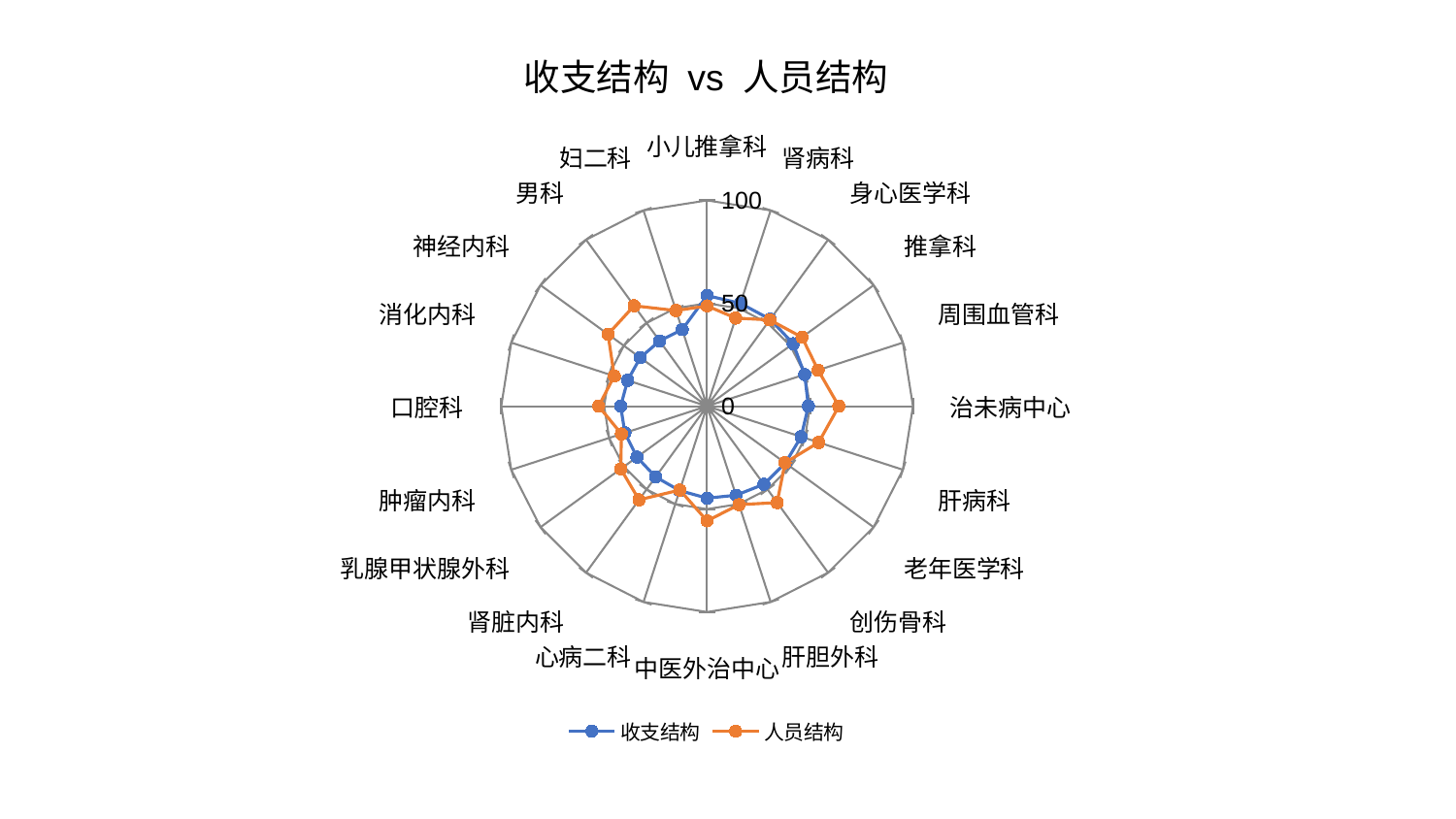

### Chart: 收支结构 vs 人员结构

| Category | 收支结构 | 人员结构 |
|---|---|---|
| 小儿推拿科 | 53.75782777954685 | 48.72526241476911 |
| 肾病科 | 52.53277941548031 | 45.01562308065663 |
| 身心医学科 | 52.20188234349794 | 51.85329380224324 |
| 推拿科 | 51.69332958361699 | 57.01522959423049 |
| 周围血管科 | 49.8436470065473 | 56.70203088882758 |
| 治未病中心 | 49.20718235873465 | 64.00866254192461 |
| 肝病科 | 48.05111930988665 | 57.014780504752835 |
| 老年医学科 | 47.028368422310585 | 46.80713620309168 |
| 创伤骨科 | 46.915693279985796 | 57.917466775641124 |
| 肝胆外科 | 45.5173097292803 | 50.31601641762733 |
| 中医外治中心 | 44.70570360209364 | 55.71561314420455 |
| 心病二科 | 43.14418569564589 | 42.83497759917898 |
| 肾脏内科 | 42.52820695464319 | 56.2457581778681 |
| 乳腺甲状腺外科 | 42.14428954757502 | 51.84788412865213 |
| 肿瘤内科 | 41.98030429329392 | 43.74453716238774 |
| 口腔科 | 41.97897768764514 | 52.6652529075467 |
| 消化内科 | 40.59479625916648 | 47.405713677506014 |
| 神经内科 | 40.12863338587701 | 59.46537681443598 |
| 男科 | 39.20425373210184 | 60.31672844185194 |
| 妇二科 | 39.15038774559415 | 48.85499779036901 |
69